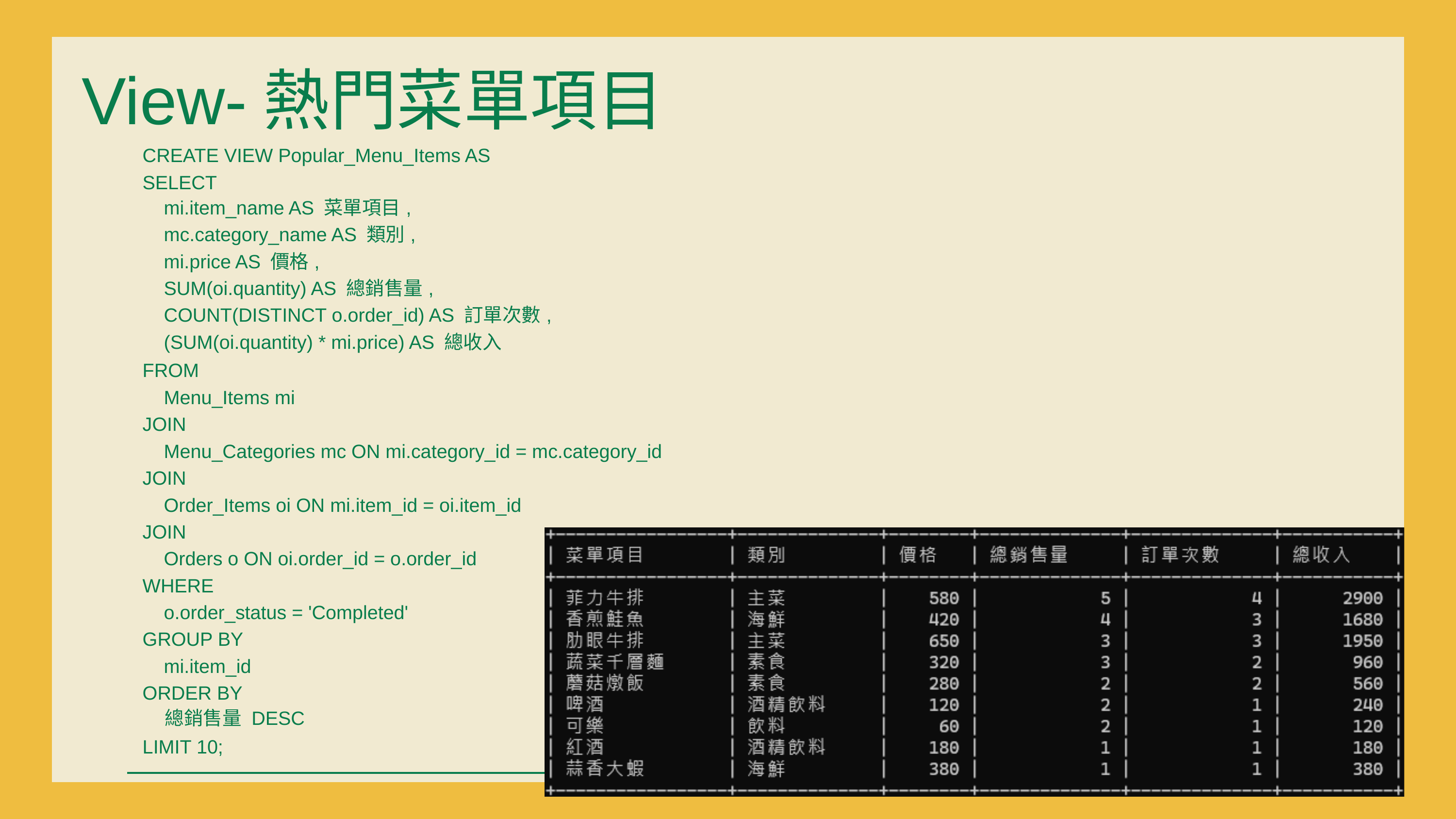

View-熱門菜單項目
| CREATE VIEW Popular\_Menu\_Items AS SELECT mi.item\_name AS 菜單項目, mc.category\_name AS 類別, mi.price AS 價格, SUM(oi.quantity) AS 總銷售量, COUNT(DISTINCT o.order\_id) AS 訂單次數, (SUM(oi.quantity) \* mi.price) AS 總收入 FROM Menu\_Items mi JOIN Menu\_Categories mc ON mi.category\_id = mc.category\_id JOIN Order\_Items oi ON mi.item\_id = oi.item\_id JOIN Orders o ON oi.order\_id = o.order\_id WHERE o.order\_status = 'Completed' GROUP BY mi.item\_id ORDER BY 總銷售量 DESC LIMIT 10; |
| --- |